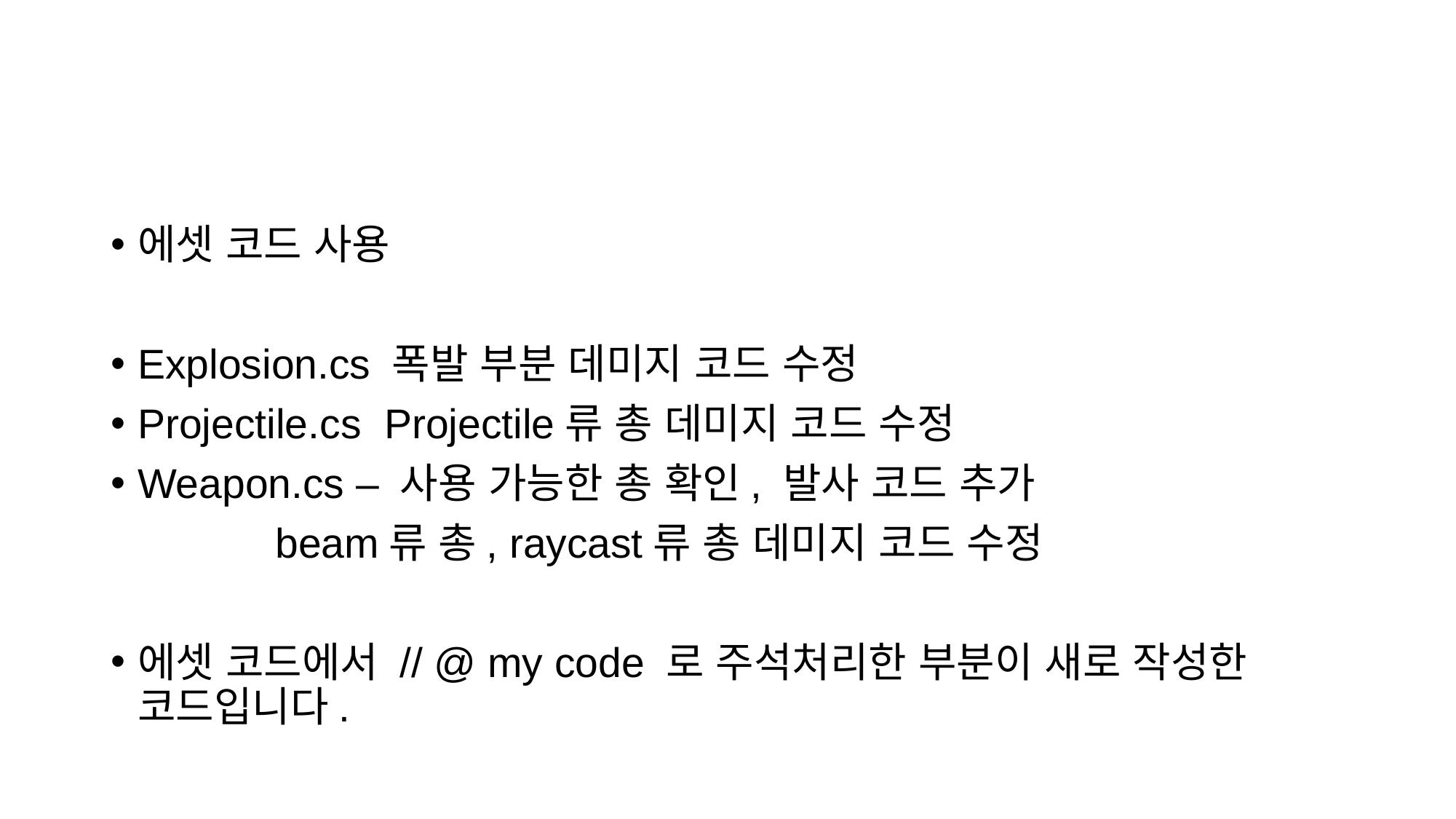

#
에셋 코드 사용

Explosion.cs 폭발 부분 데미지 코드 수정
Projectile.cs  Projectile류 총 데미지 코드 수정
Weapon.cs – 사용 가능한 총 확인, 발사 코드 추가
		     beam류 총, raycast류 총 데미지 코드 수정

에셋 코드에서 // @ my code 로 주석처리한 부분이 새로 작성한 코드입니다.